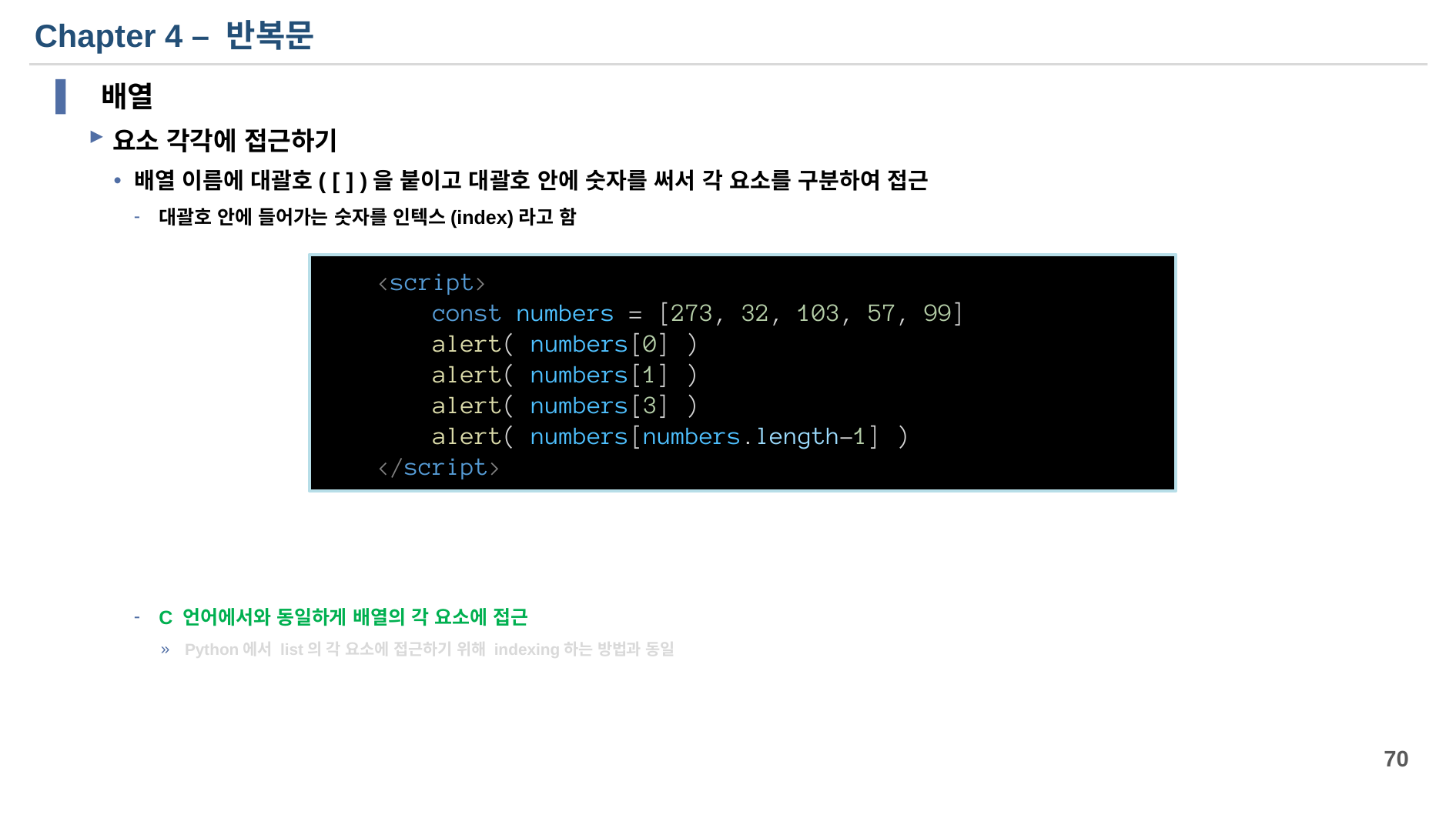

# Chapter 4 – 반복문
 배열
요소 각각에 접근하기
배열 이름에 대괄호( [ ] )을 붙이고 대괄호 안에 숫자를 써서 각 요소를 구분하여 접근
대괄호 안에 들어가는 숫자를 인텍스(index)라고 함

C 언어에서와 동일하게 배열의 각 요소에 접근
Python에서 list의 각 요소에 접근하기 위해 indexing하는 방법과 동일

    <script>
        const numbers = [273, 32, 103, 57, 99]
        alert( numbers[0] )
        alert( numbers[1] )
        alert( numbers[3] )
        alert( numbers[numbers.length-1] )
    </script>
70